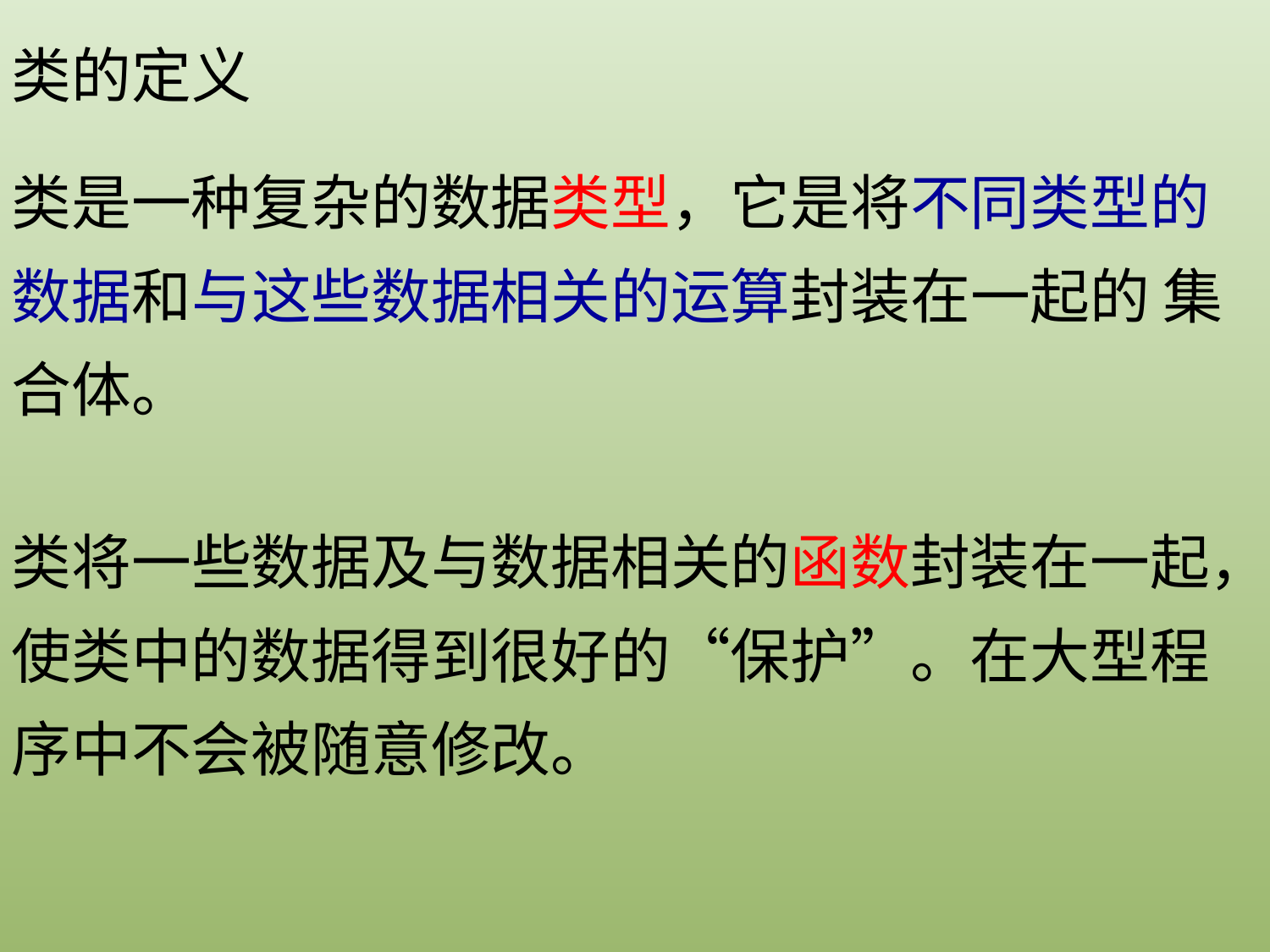

类的定义
类是一种复杂的数据类型，它是将不同类型的数据和与这些数据相关的运算封装在一起的 集合体。
类将一些数据及与数据相关的函数封装在一起，使类中的数据得到很好的“保护”。在大型程序中不会被随意修改。
595